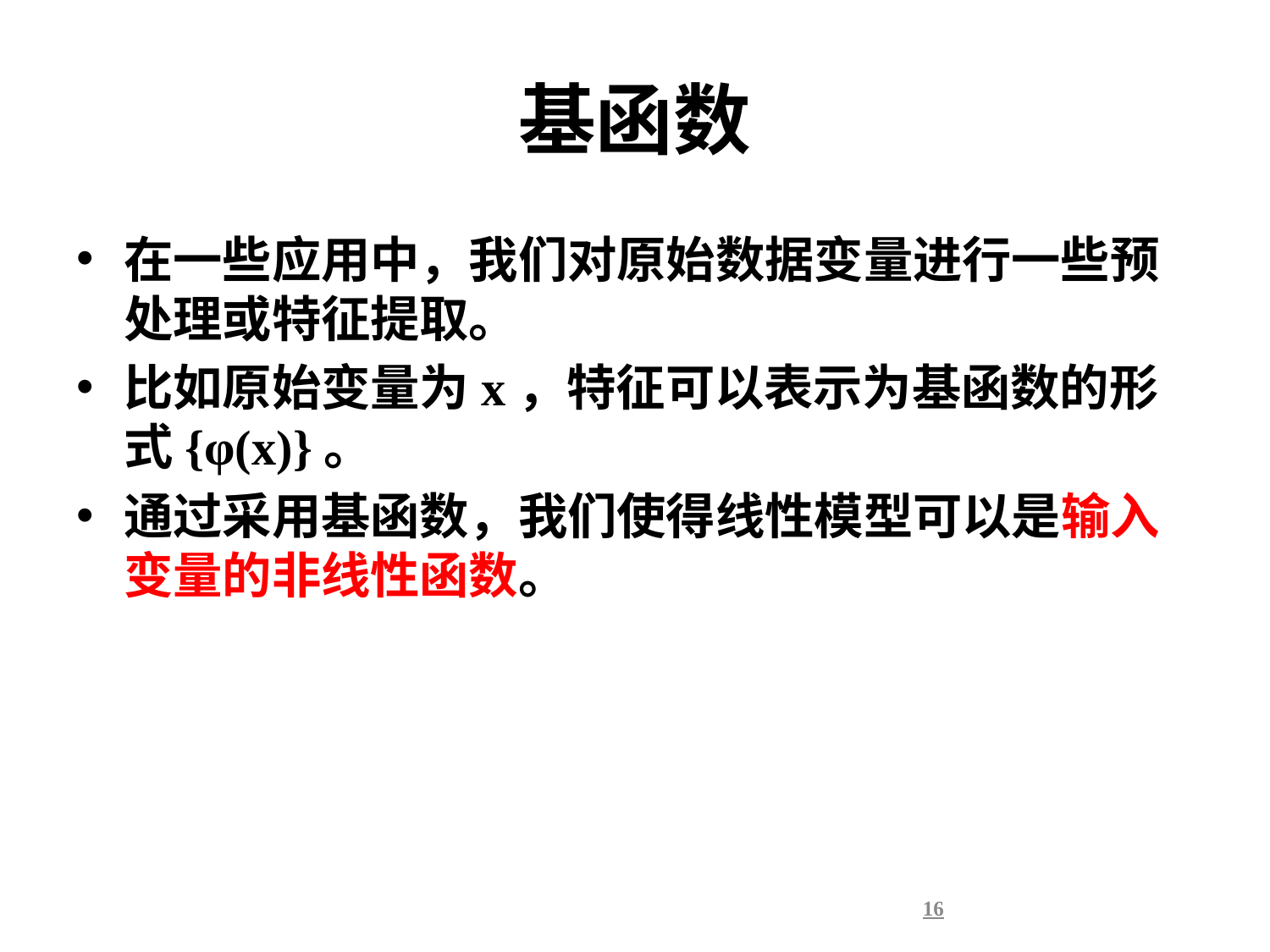

# 基函数
在一些应用中，我们对原始数据变量进行一些预处理或特征提取。
比如原始变量为x，特征可以表示为基函数的形式{φ(x)}。
通过采用基函数，我们使得线性模型可以是输入变量的非线性函数。
16